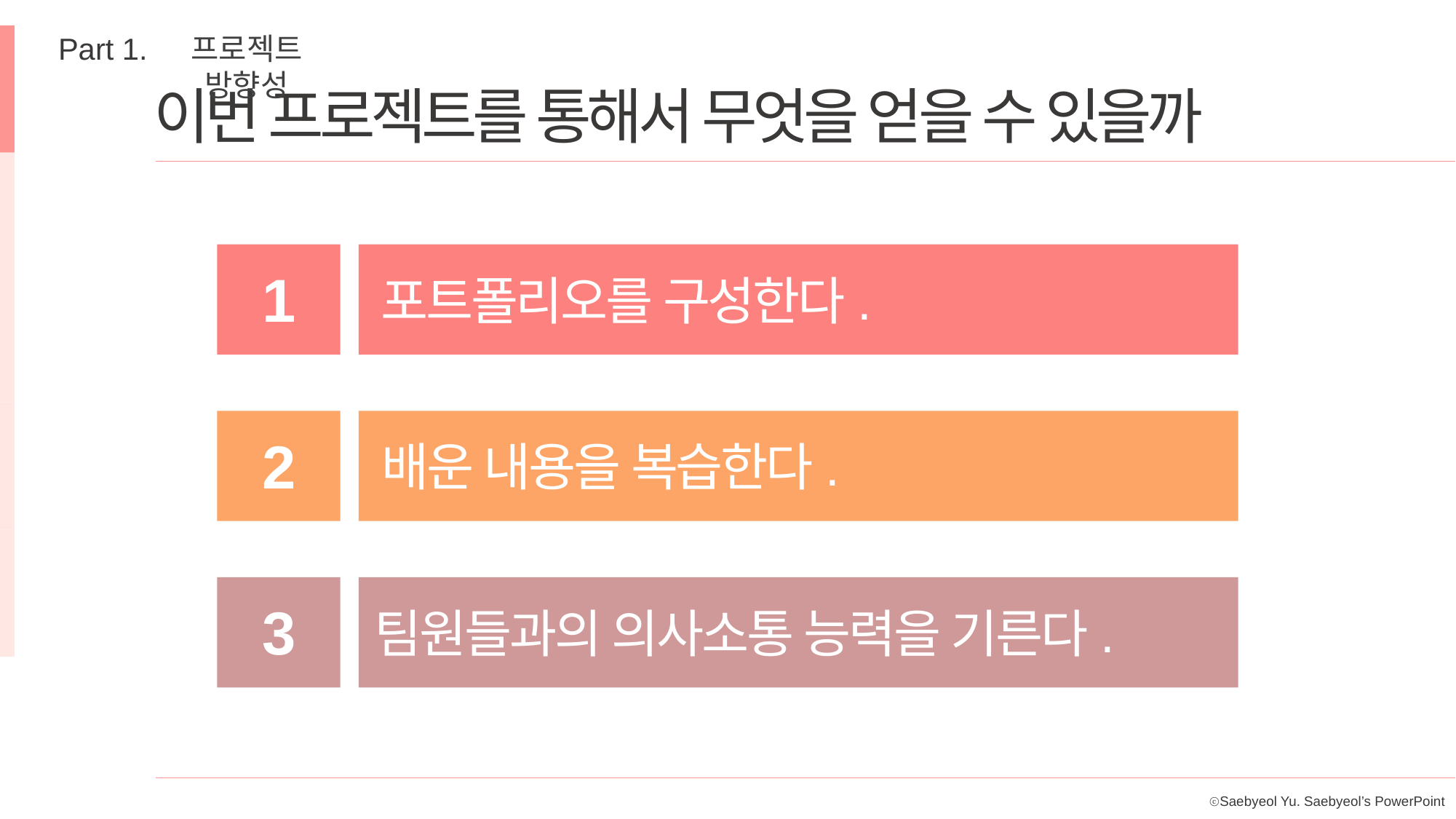

Part 1.
프로젝트 방향성

이번 프로젝트를 통해서 무엇을 얻을 수 있을까

1
포트폴리오를 구성한다.

2
배운 내용을 복습한다.

3
팀원들과의 의사소통 능력을 기른다.